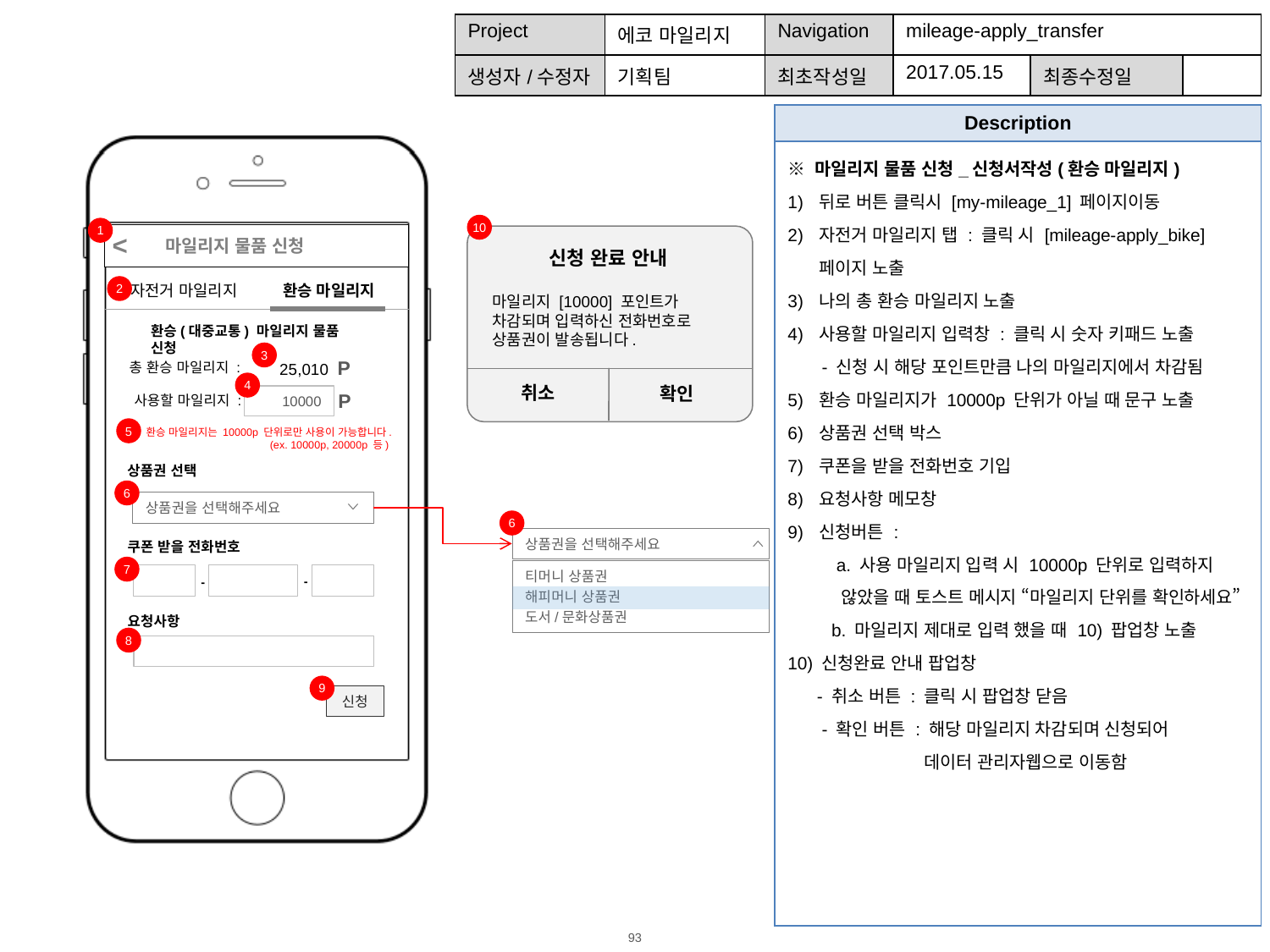

| Project | 에코 마일리지 | Navigation | mileage-apply\_transfer |  |  |
| --- | --- | --- | --- | --- | --- |
| 생성자/수정자 | 기획팀 | 최초작성일 | 2017.05.15 | 최종수정일 |  |
| Description |
| --- |
| ※ 마일리지 물품 신청\_신청서작성(환승 마일리지) 뒤로 버튼 클릭시 [my-mileage\_1] 페이지이동 자전거 마일리지 탭 : 클릭 시 [mileage-apply\_bike] 페이지 노출 나의 총 환승 마일리지 노출 사용할 마일리지 입력창 : 클릭 시 숫자 키패드 노출 - 신청 시 해당 포인트만큼 나의 마일리지에서 차감됨 환승 마일리지가 10000p 단위가 아닐 때 문구 노출 상품권 선택 박스 쿠폰을 받을 전화번호 기입 요청사항 메모창 신청버튼 : a. 사용 마일리지 입력 시 10000p 단위로 입력하지 않았을 때 토스트 메시지 “마일리지 단위를 확인하세요” b. 마일리지 제대로 입력 했을 때 10) 팝업창 노출 10) 신청완료 안내 팝업창 - 취소 버튼 : 클릭 시 팝업창 닫음 - 확인 버튼 : 해당 마일리지 차감되며 신청되어 데이터 관리자웹으로 이동함 |
10
1
<
         마일리지 물품 신청

신청 완료 안내
자전거 마일리지
환승 마일리지
2
성공확률 50%
마일리지 [10000] 포인트가 차감되며 입력하신 전화번호로 상품권이 발송됩니다.
환승(대중교통) 마일리지 물품 신청
3
25,010  P
총 환승 마일리지 :
4
취소
확인
P
사용할 마일리지 :
10000
5
* 환승 마일리지는 10000p 단위로만 사용이 가능합니다.
(ex. 10000p, 20000p 등)
상품권 선택
6
상품권을 선택해주세요

6
상품권을 선택해주세요

티머니 상품권
해피머니 상품권
도서/문화상품권

쿠폰 받을 전화번호
7

-
-
요청사항
8

9
신청